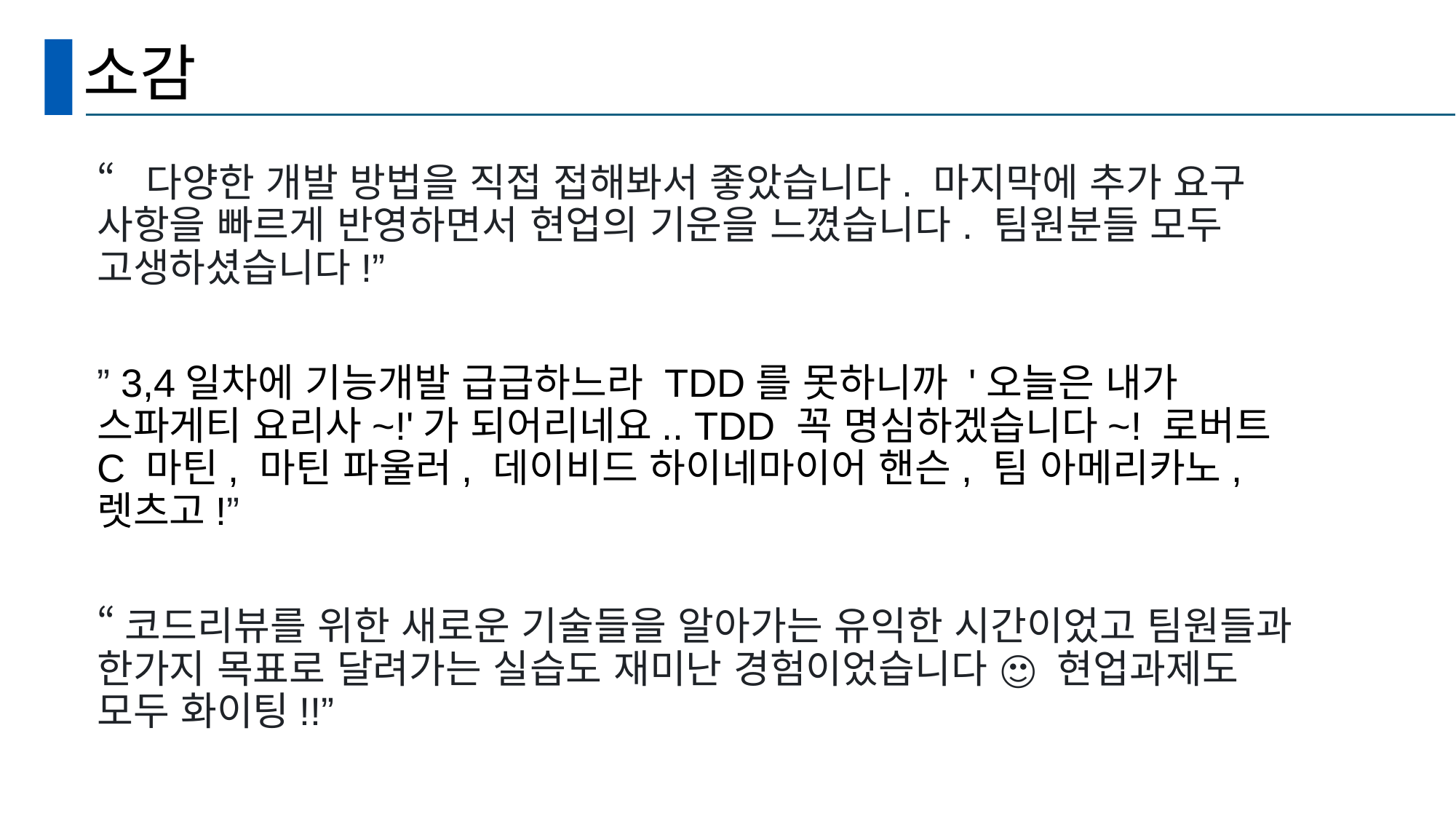

# 소감
“다양한 개발 방법을 직접 접해봐서 좋았습니다. 마지막에 추가 요구 사항을 빠르게 반영하면서 현업의 기운을 느꼈습니다. 팀원분들 모두 고생하셨습니다!”

” 3,4일차에 기능개발 급급하느라 TDD를 못하니까 '오늘은 내가 스파게티 요리사~!'가 되어리네요.. TDD 꼭 명심하겠습니다~! 로버트 C 마틴, 마틴 파울러, 데이비드 하이네마이어 핸슨, 팀 아메리카노, 렛츠고!”

“코드리뷰를 위한 새로운 기술들을 알아가는 유익한 시간이었고 팀원들과 한가지 목표로 달려가는 실습도 재미난 경험이었습니다 🙂  현업과제도 모두 화이팅!!”